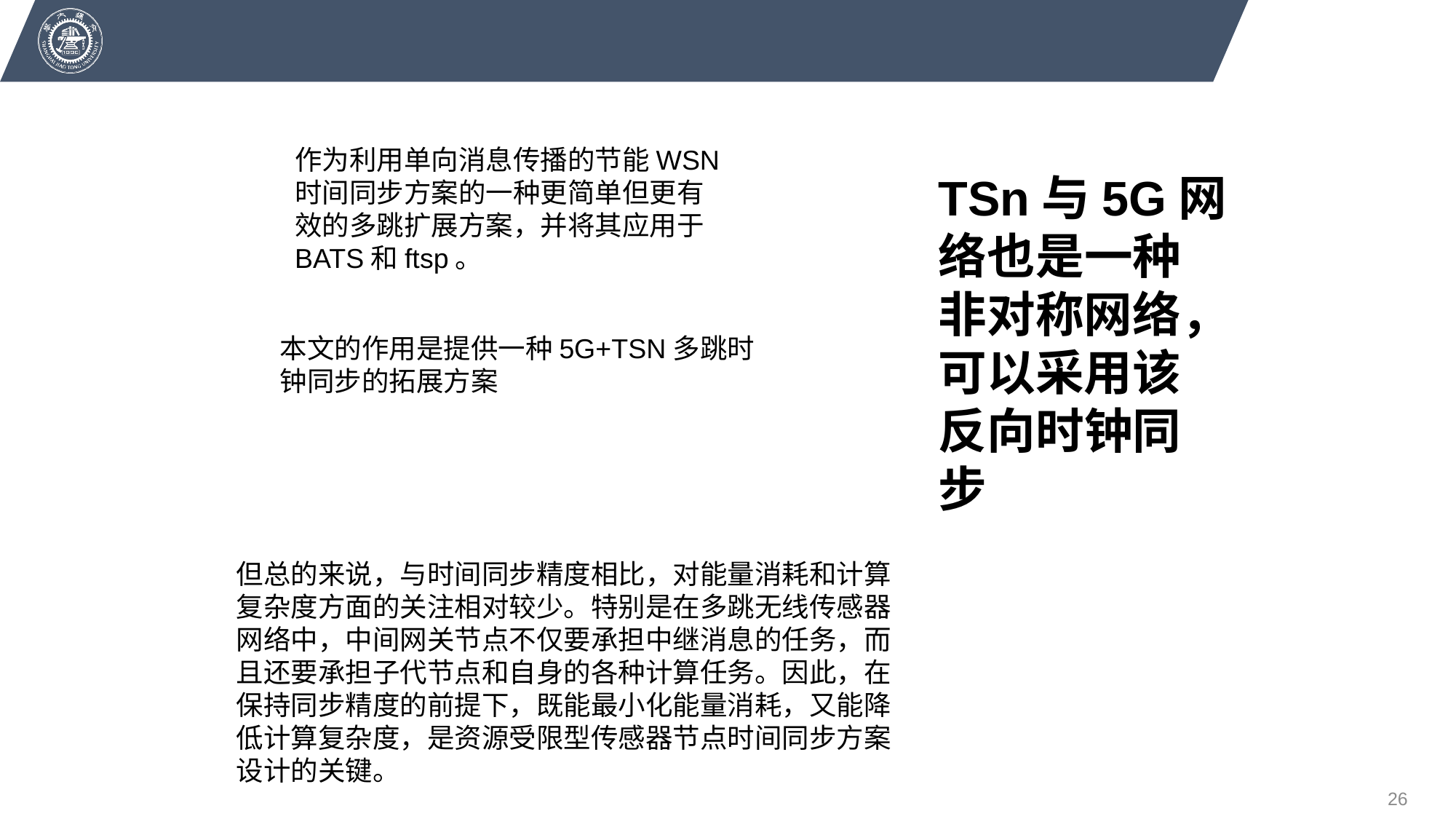

作为利用单向消息传播的节能WSN时间同步方案的一种更简单但更有效的多跳扩展方案，并将其应用于BATS和ftsp。
TSn与5G网络也是一种非对称网络，可以采用该反向时钟同步
本文的作用是提供一种5G+TSN多跳时钟同步的拓展方案
但总的来说，与时间同步精度相比，对能量消耗和计算复杂度方面的关注相对较少。特别是在多跳无线传感器网络中，中间网关节点不仅要承担中继消息的任务，而且还要承担子代节点和自身的各种计算任务。因此，在保持同步精度的前提下，既能最小化能量消耗，又能降低计算复杂度，是资源受限型传感器节点时间同步方案设计的关键。
26